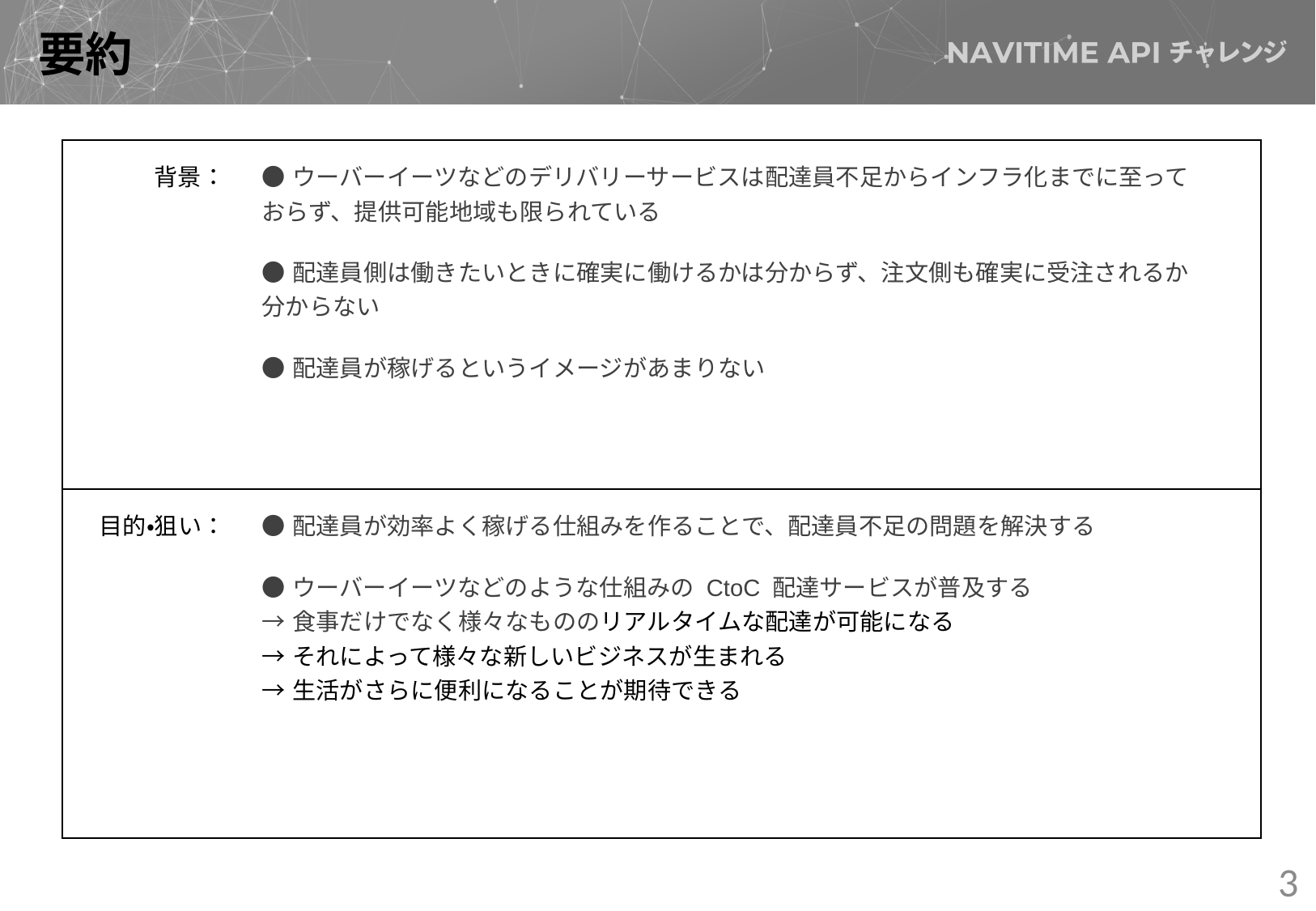

# 要約
| 背景： | ●ウーバーイーツなどのデリバリーサービスは配達員不足からインフラ化までに至って おらず、提供可能地域も限られている ●配達員側は働きたいときに確実に働けるかは分からず、注文側も確実に受注されるか 分からない ●配達員が稼げるというイメージがあまりない |
| --- | --- |
| 目的・狙い： | ●配達員が効率よく稼げる仕組みを作ることで、配達員不足の問題を解決する ●ウーバーイーツなどのような仕組みの CtoC 配達サービスが普及する →食事だけでなく様々なもののリアルタイムな配達が可能になる →それによって様々な新しいビジネスが生まれる →生活がさらに便利になることが期待できる |
3